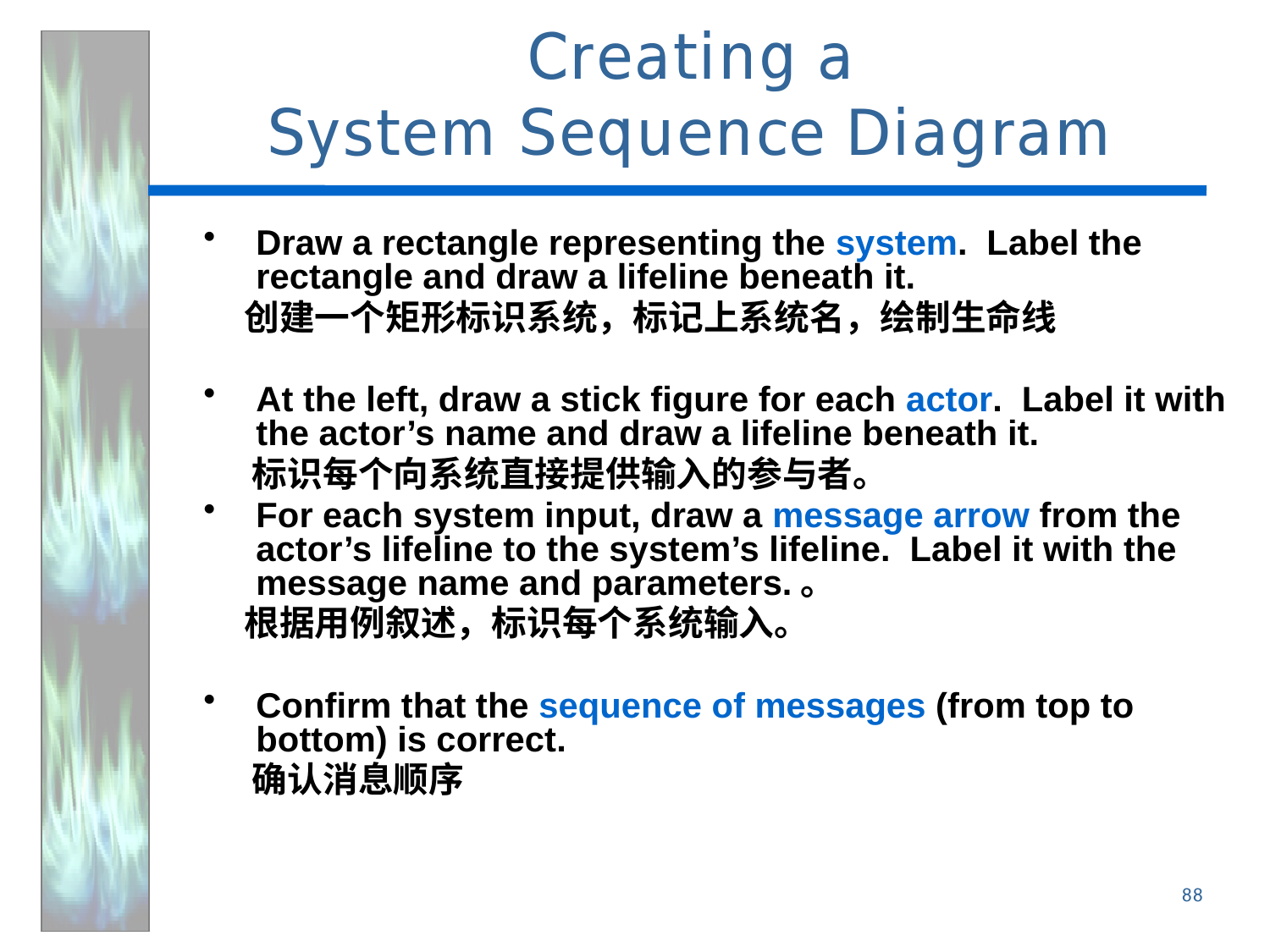

# Creating a System Sequence Diagram
Draw a rectangle representing the system.  Label the rectangle and draw a lifeline beneath it.
    创建一个矩形标识系统，标记上系统名，绘制生命线

At the left, draw a stick figure for each actor.  Label it with the actor’s name and draw a lifeline beneath it.
     标识每个向系统直接提供输入的参与者。
For each system input, draw a message arrow from the actor’s lifeline to the system’s lifeline.  Label it with the message name and parameters.。
    根据用例叙述，标识每个系统输入。

Confirm that the sequence of messages (from top to bottom) is correct.
     确认消息顺序
88